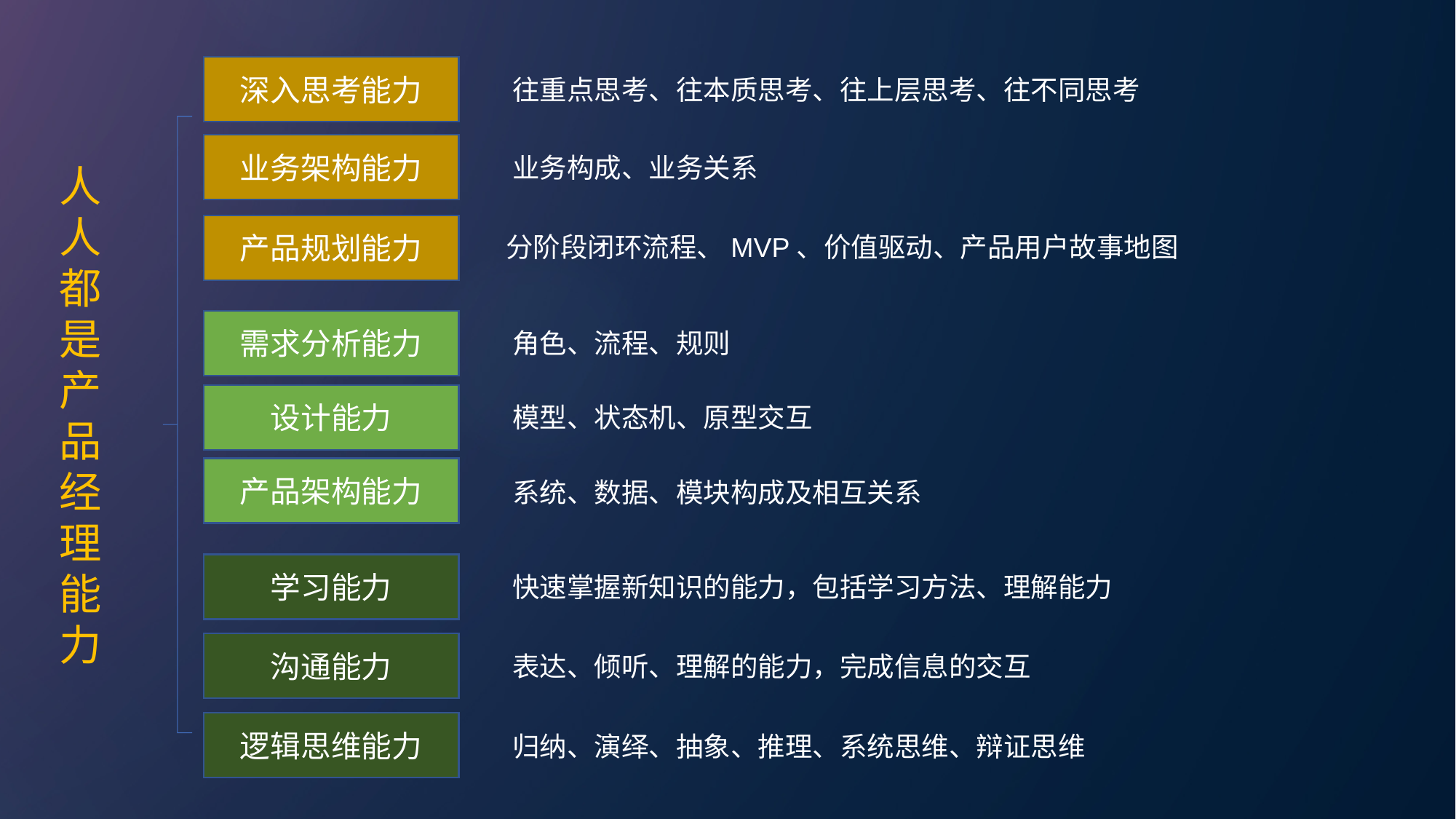

深入思考能力
往重点思考、往本质思考、往上层思考、往不同思考

业务架构能力
业务构成、业务关系
人
人
都
是
产
品
经
理
能
力
产品规划能力
分阶段闭环流程、MVP、价值驱动、产品用户故事地图
需求分析能力
角色、流程、规则
设计能力
模型、状态机、原型交互
产品架构能力
系统、数据、模块构成及相互关系
学习能力
快速掌握新知识的能力，包括学习方法、理解能力
沟通能力
表达、倾听、理解的能力，完成信息的交互
逻辑思维能力
归纳、演绎、抽象、推理、系统思维、辩证思维